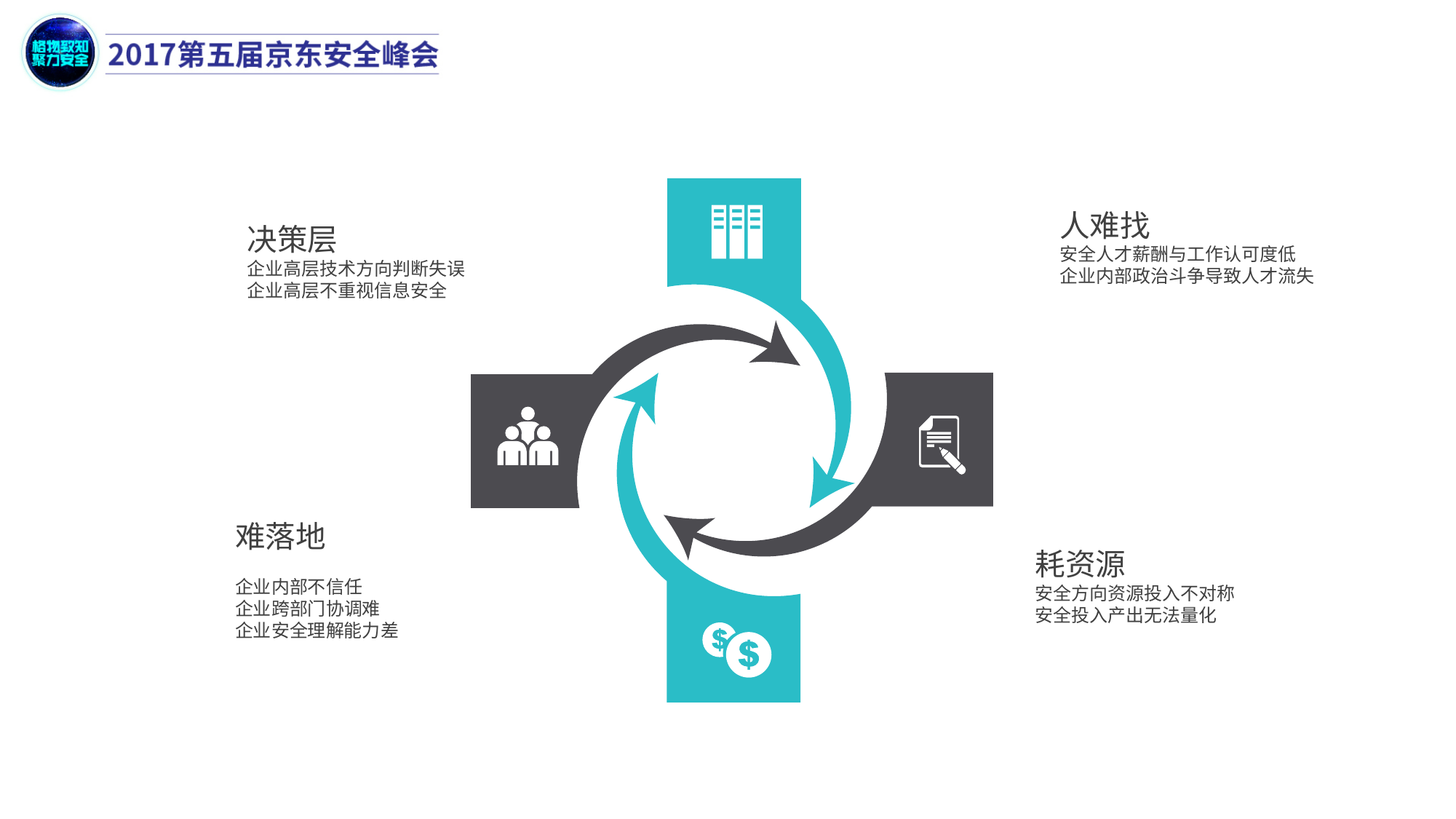

人难找
安全人才薪酬与工作认可度低
企业内部政治斗争导致人才流失
决策层
企业高层技术方向判断失误
企业高层不重视信息安全
难落地

企业内部不信任
企业跨部门协调难
企业安全理解能力差
耗资源
安全方向资源投入不对称
安全投入产出无法量化